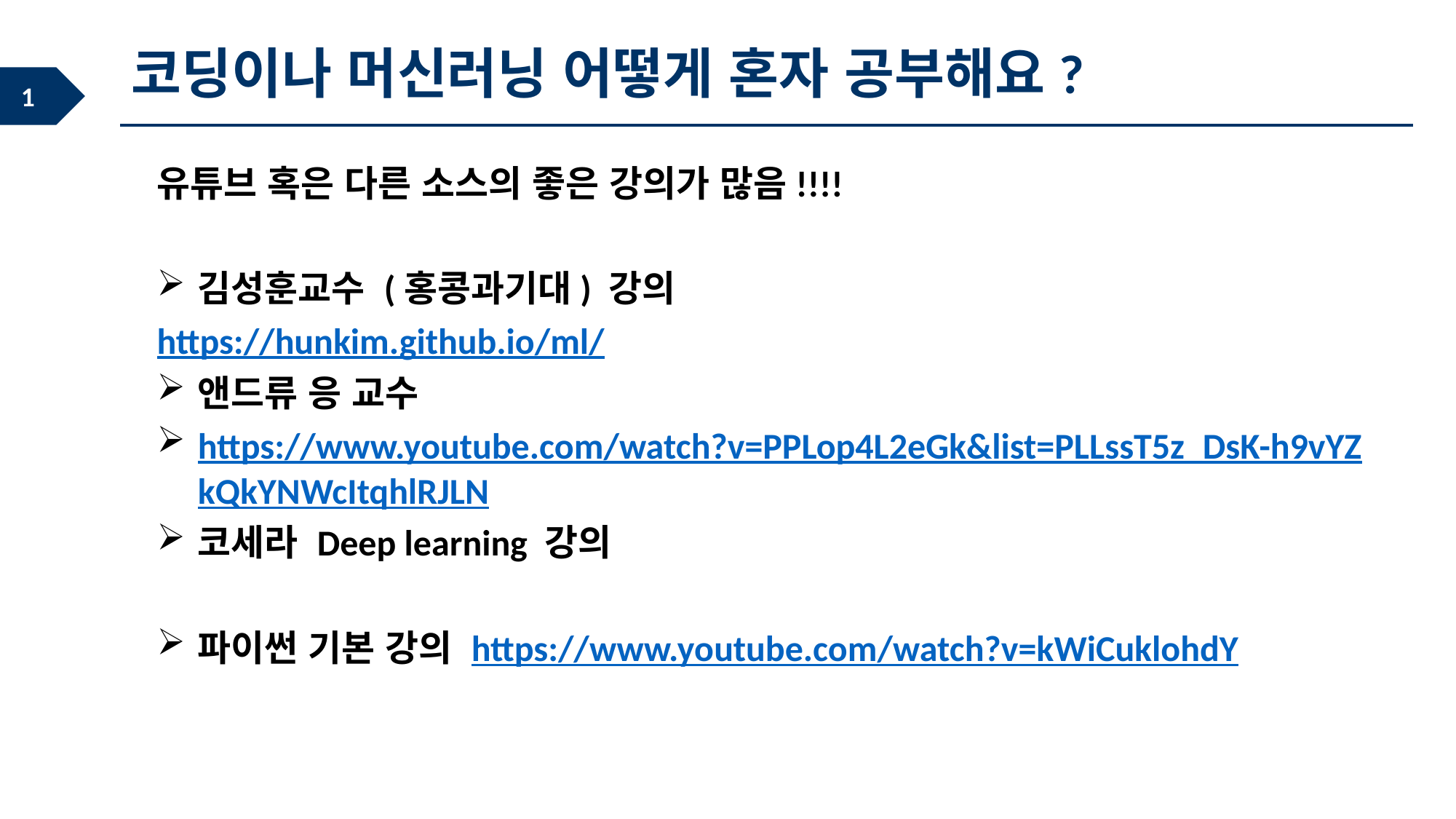

코딩이나 머신러닝 어떻게 혼자 공부해요?
유튜브 혹은 다른 소스의 좋은 강의가 많음!!!!

김성훈교수 (홍콩과기대) 강의
https://hunkim.github.io/ml/
앤드류 응 교수
https://www.youtube.com/watch?v=PPLop4L2eGk&list=PLLssT5z_DsK-h9vYZkQkYNWcItqhlRJLN
코세라 Deep learning 강의

파이썬 기본 강의 https://www.youtube.com/watch?v=kWiCuklohdY